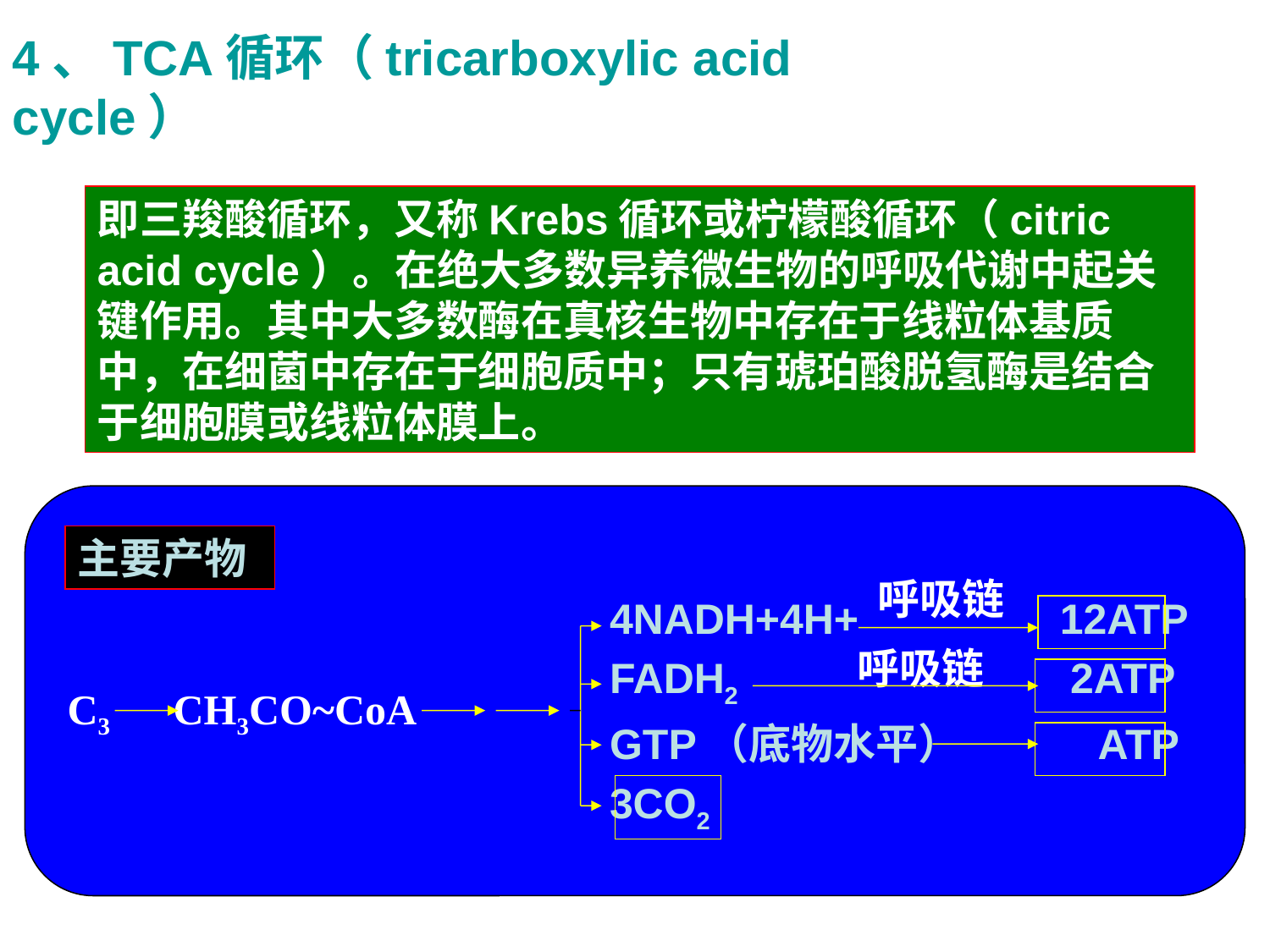

4、TCA循环（tricarboxylic acid cycle）
即三羧酸循环，又称Krebs循环或柠檬酸循环（citric acid cycle）。在绝大多数异养微生物的呼吸代谢中起关键作用。其中大多数酶在真核生物中存在于线粒体基质中，在细菌中存在于细胞质中；只有琥珀酸脱氢酶是结合于细胞膜或线粒体膜上。

主要产物
呼吸链

呼吸链

C3	CH3CO~CoA

4NADH+4H+ 　　　　12ATP
FADH2	 　　　　　　2ATP
GTP（底物水平）　　　ATP
3CO2